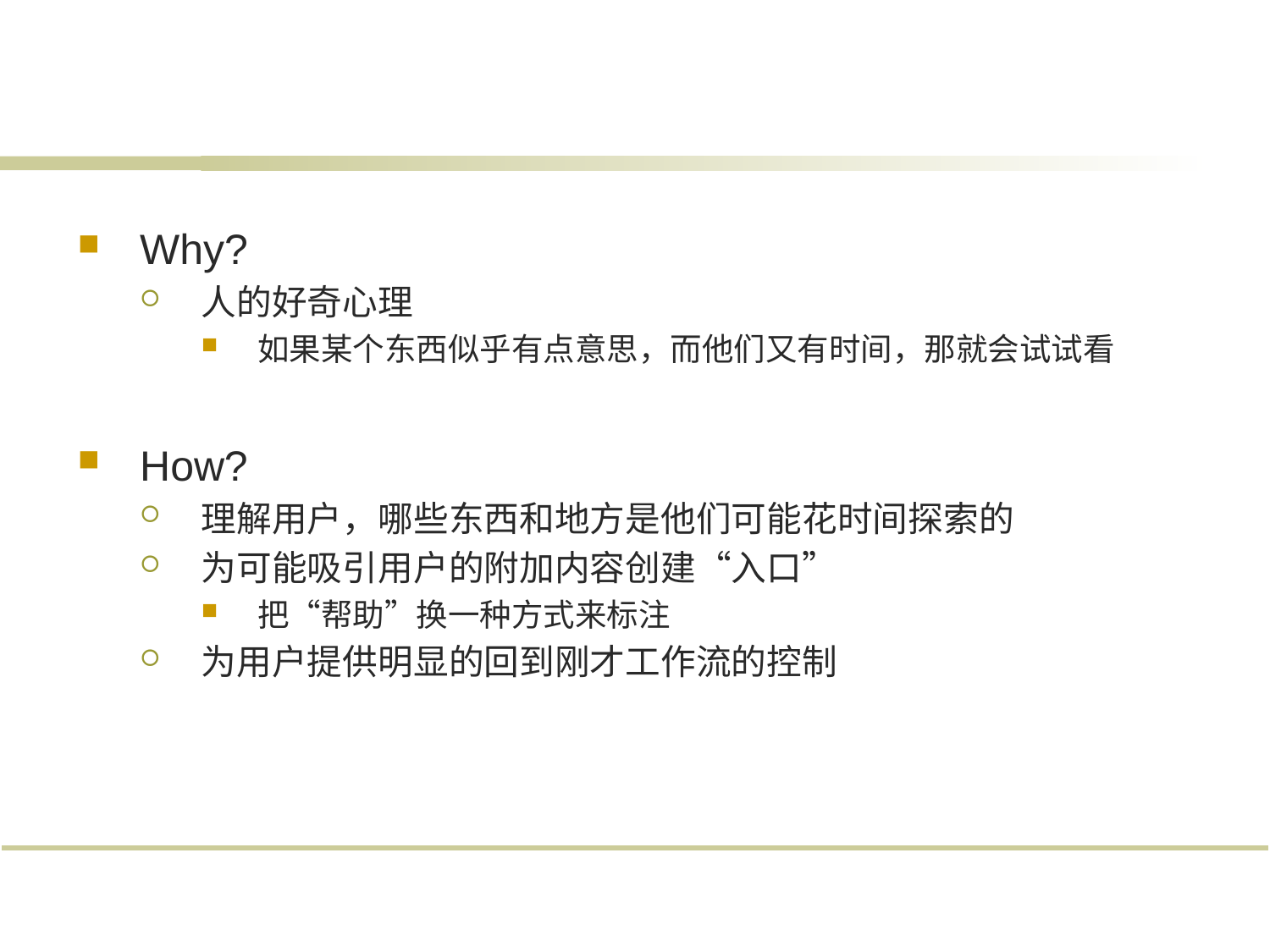

#
Why?
人的好奇心理
如果某个东西似乎有点意思，而他们又有时间，那就会试试看

How?
理解用户，哪些东西和地方是他们可能花时间探索的
为可能吸引用户的附加内容创建“入口”
把“帮助”换一种方式来标注
为用户提供明显的回到刚才工作流的控制